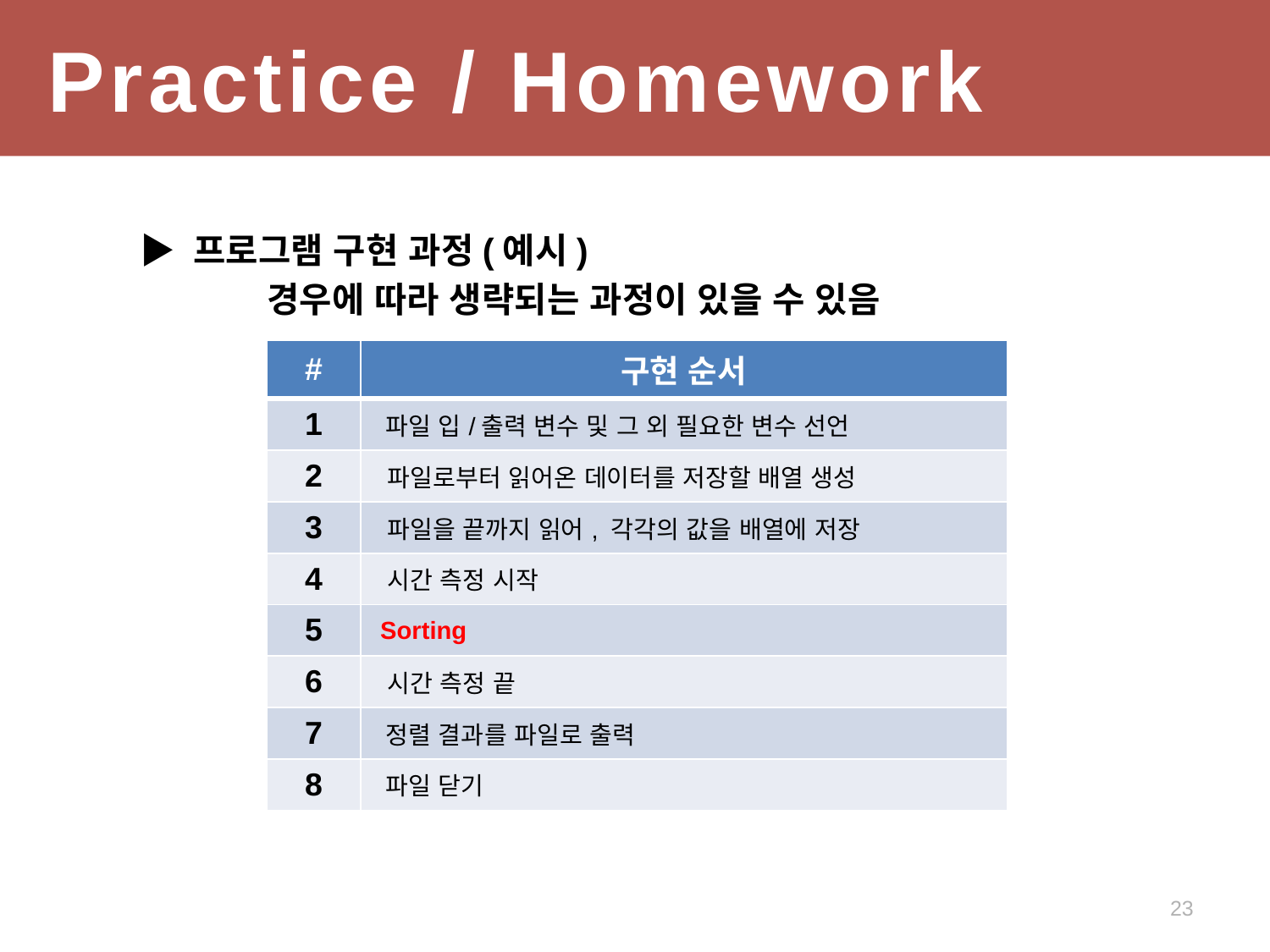

Practice / Homework
▶ 프로그램 구현 과정(예시)
	경우에 따라 생략되는 과정이 있을 수 있음

| # | 구현 순서 |
| --- | --- |
| 1 | 파일 입/출력 변수 및 그 외 필요한 변수 선언 |
| 2 | 파일로부터 읽어온 데이터를 저장할 배열 생성 |
| 3 | 파일을 끝까지 읽어, 각각의 값을 배열에 저장 |
| 4 | 시간 측정 시작 |
| 5 | Sorting |
| 6 | 시간 측정 끝 |
| 7 | 정렬 결과를 파일로 출력 |
| 8 | 파일 닫기 |
23